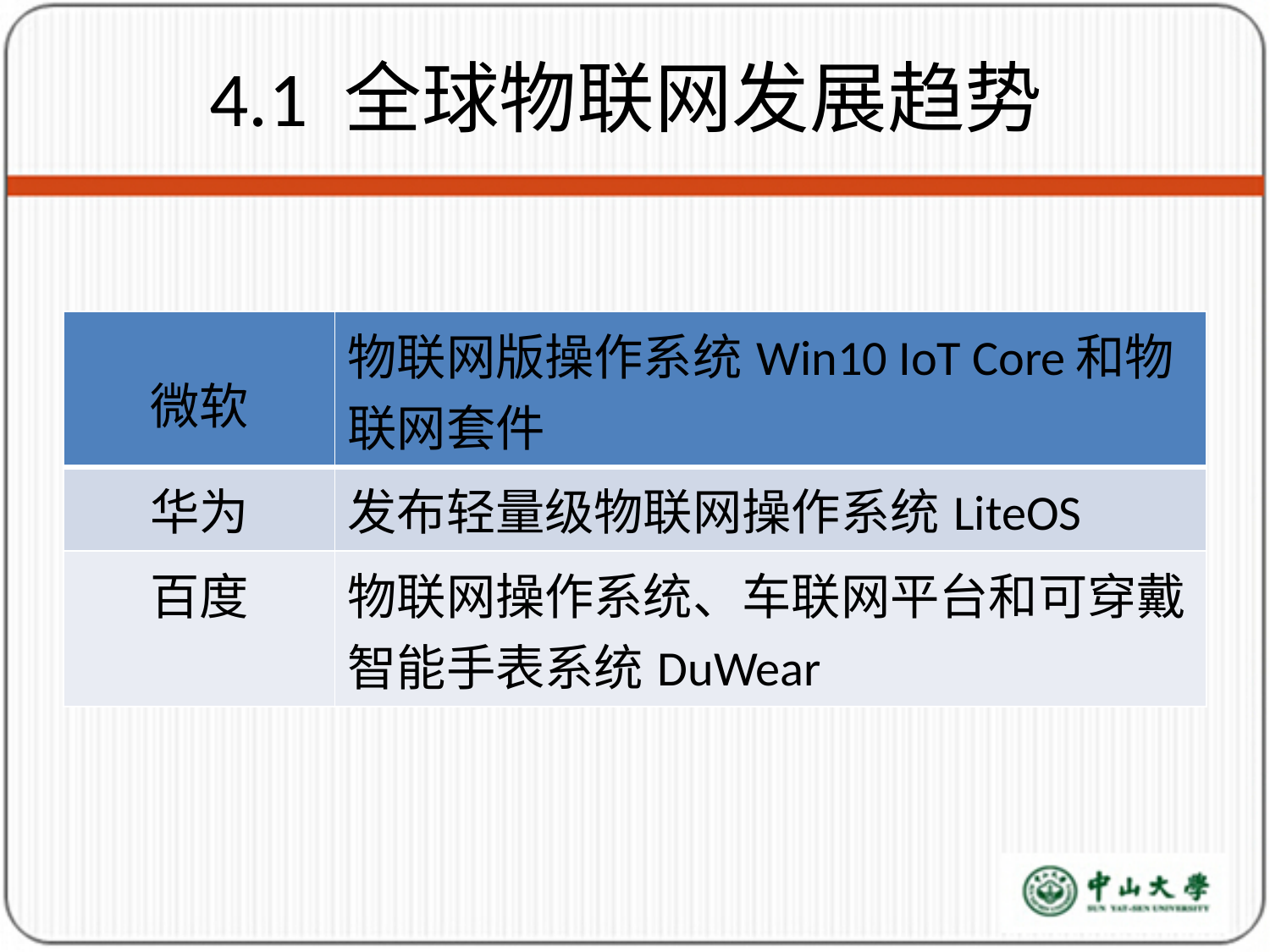

# 4.1 全球物联网发展趋势
| 微软 | 物联网版操作系统Win10 IoT Core和物联网套件 |
| --- | --- |
| 华为 | 发布轻量级物联网操作系统LiteOS |
| 百度 | 物联网操作系统、车联网平台和可穿戴智能手表系统DuWear |